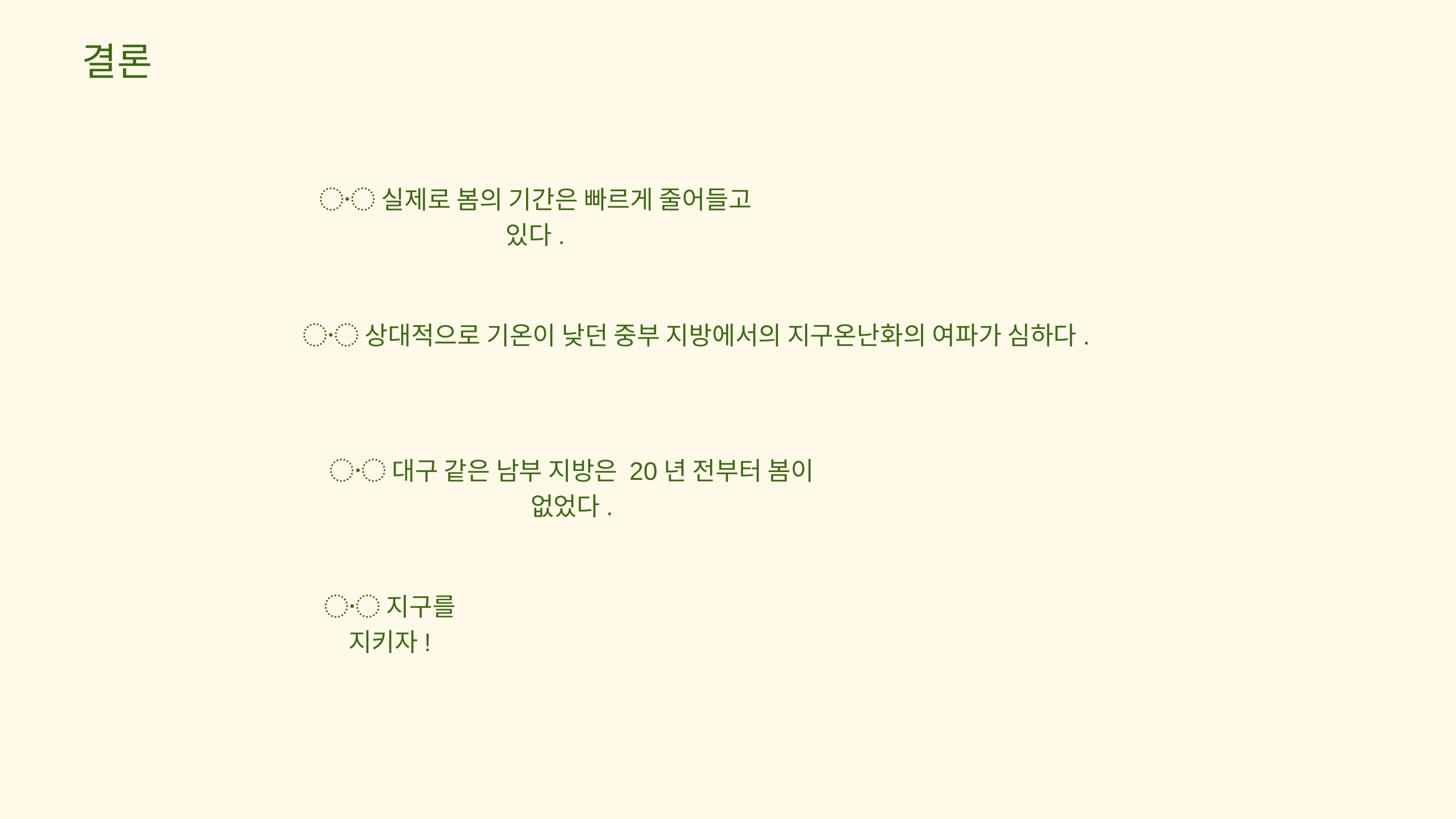

결론
〮 실제로 봄의 기간은 빠르게 줄어들고 있다.
〮 상대적으로 기온이 낮던 중부 지방에서의 지구온난화의 여파가 심하다.
〮 대구 같은 남부 지방은 20년 전부터 봄이 없었다.
〮 지구를 지키자!